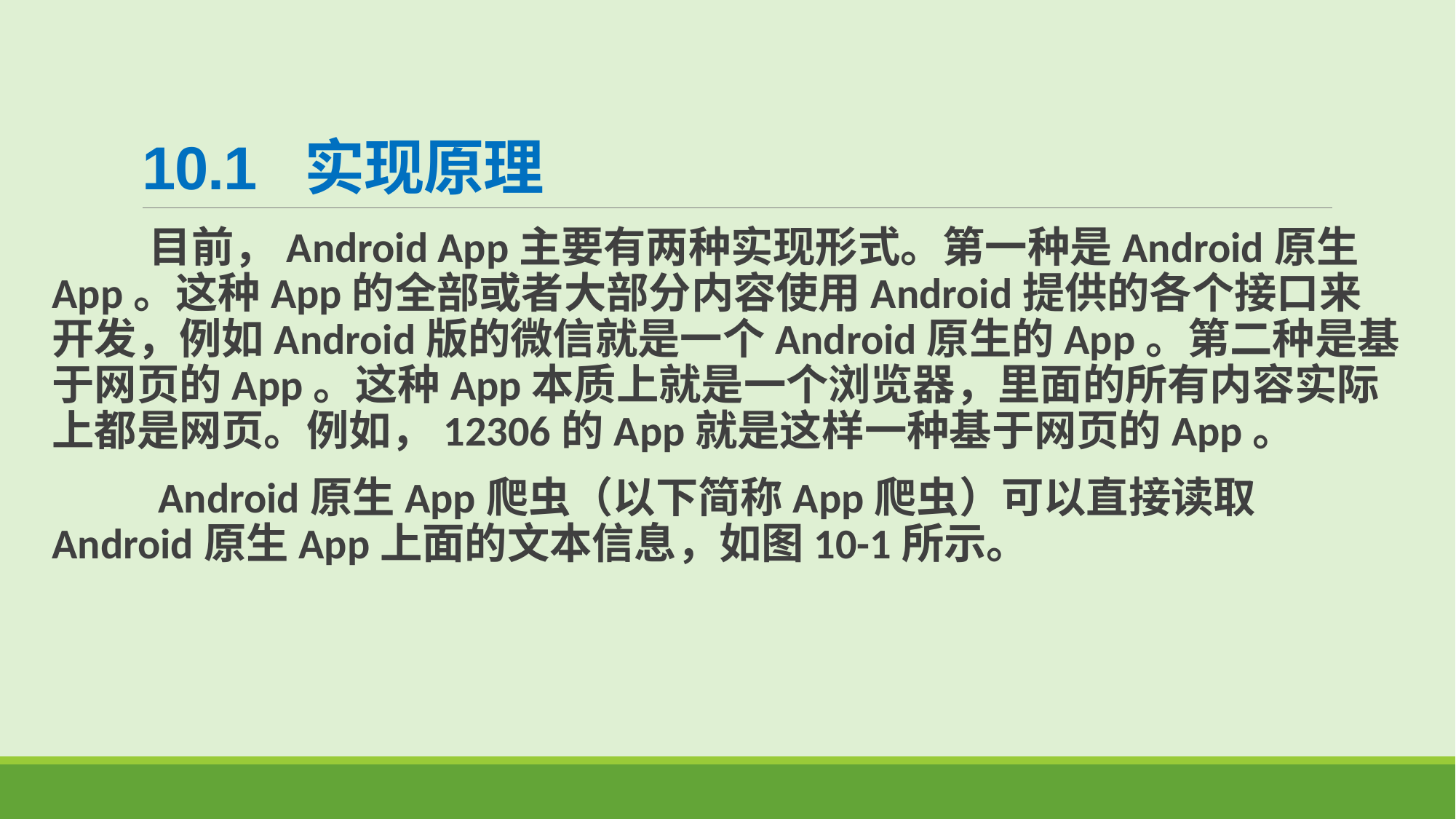

# 10.1  实现原理
         目前，Android App主要有两种实现形式。第一种是Android原生App。这种App的全部或者大部分内容使用Android提供的各个接口来开发，例如Android版的微信就是一个Android原生的App。第二种是基于网页的App。这种App本质上就是一个浏览器，里面的所有内容实际上都是网页。例如，12306的App就是这样一种基于网页的App。
           Android原生App爬虫（以下简称App爬虫）可以直接读取Android原生App上面的文本信息，如图10-1所示。